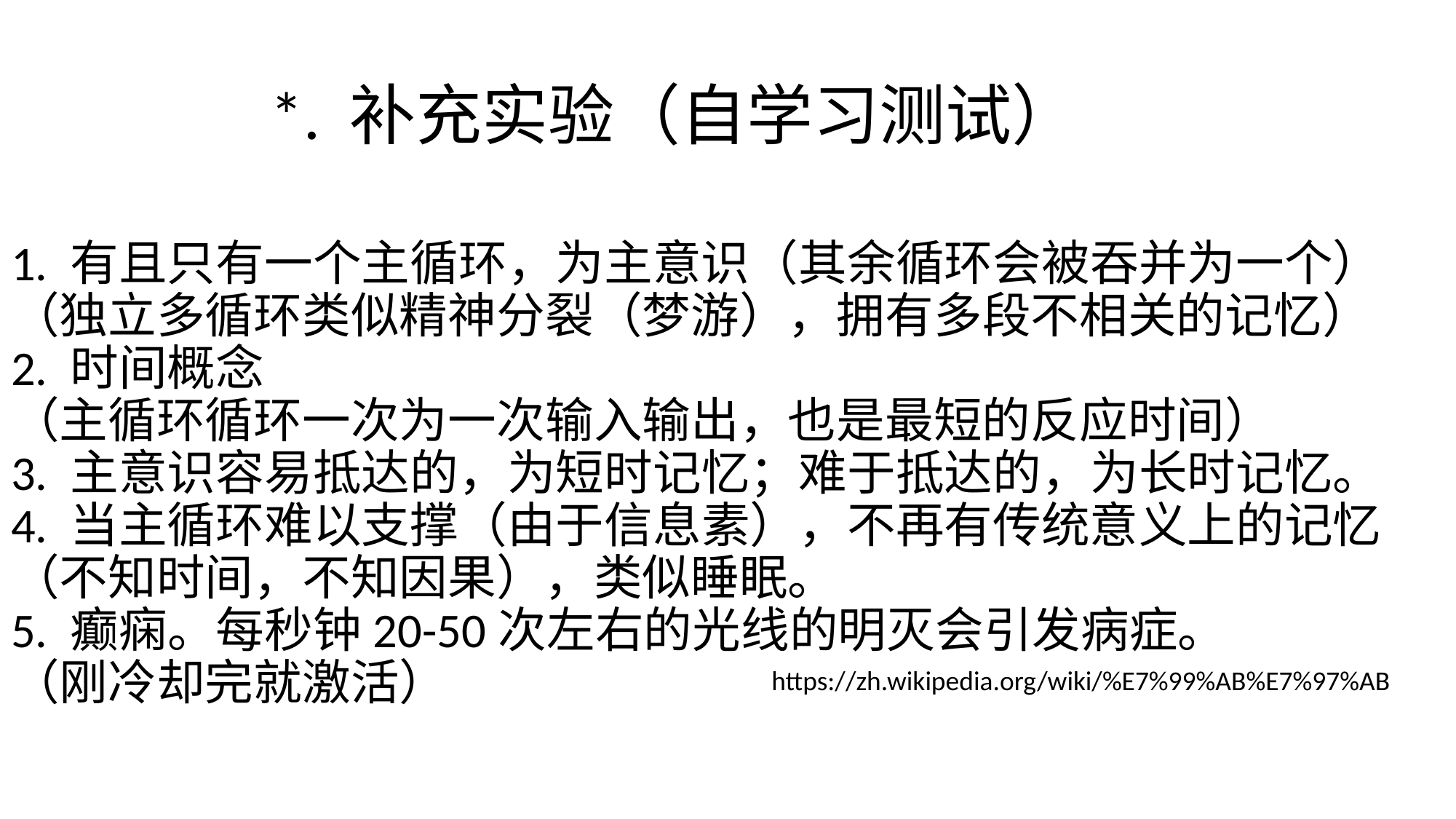

*. 补充实验（自学习测试）
1. 有且只有一个主循环，为主意识（其余循环会被吞并为一个）
（独立多循环类似精神分裂（梦游），拥有多段不相关的记忆）
2. 时间概念
（主循环循环一次为一次输入输出，也是最短的反应时间）
3. 主意识容易抵达的，为短时记忆；难于抵达的，为长时记忆。
4. 当主循环难以支撑（由于信息素），不再有传统意义上的记忆
（不知时间，不知因果），类似睡眠。
5. 癫痫。每秒钟20-50次左右的光线的明灭会引发病症。
（刚冷却完就激活）
https://zh.wikipedia.org/wiki/%E7%99%AB%E7%97%AB